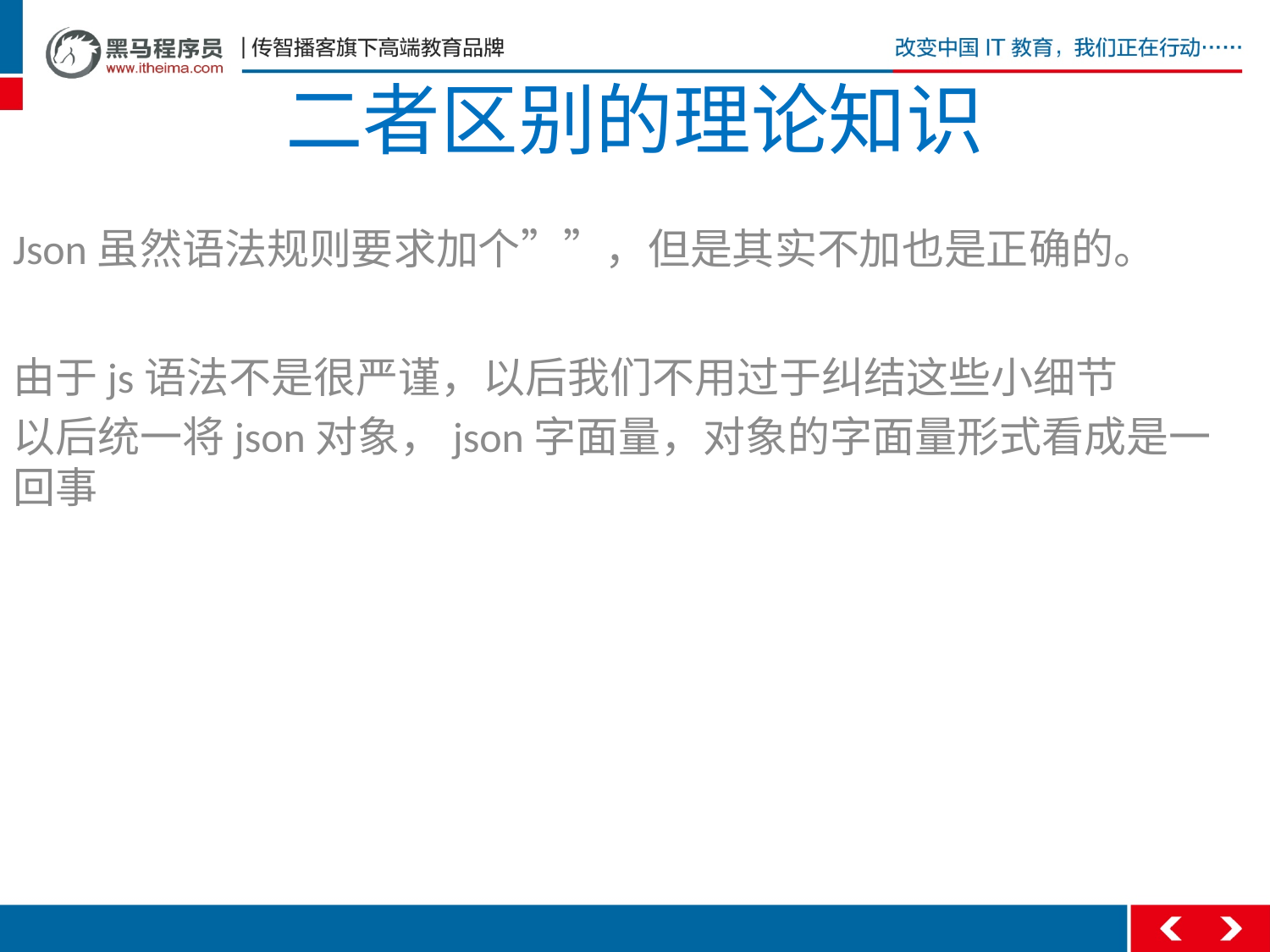

# 二者区别的理论知识
Json虽然语法规则要求加个””，但是其实不加也是正确的。

由于js语法不是很严谨，以后我们不用过于纠结这些小细节
以后统一将json对象，json字面量，对象的字面量形式看成是一回事